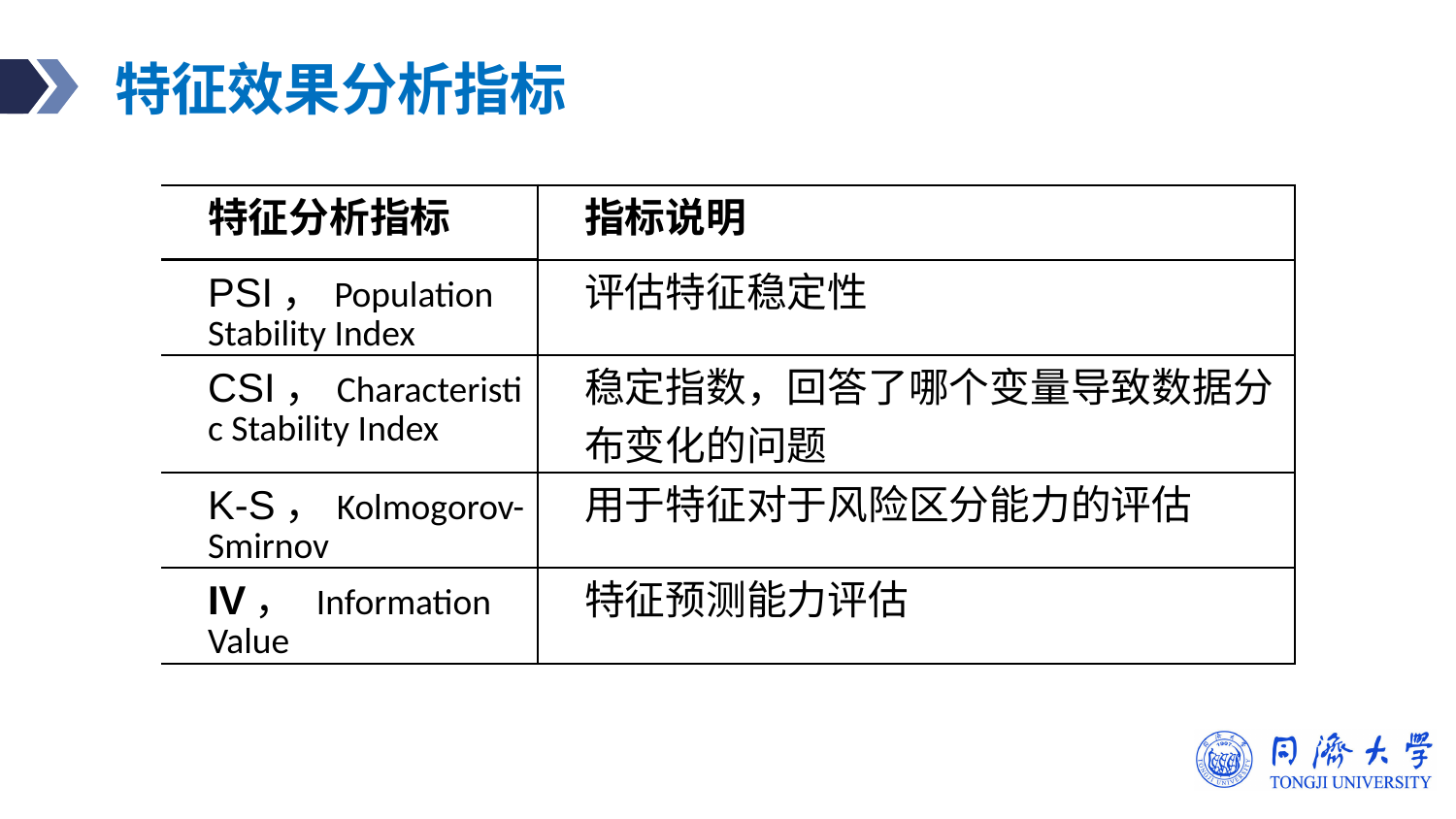

# 特征效果分析指标
| 特征分析指标 | 指标说明 |
| --- | --- |
| PSI，Population Stability Index | 评估特征稳定性 |
| CSI，Characteristic Stability Index | 稳定指数，回答了哪个变量导致数据分布变化的问题 |
| K-S，Kolmogorov-Smirnov | 用于特征对于风险区分能力的评估 |
| IV， Information Value | 特征预测能力评估 |